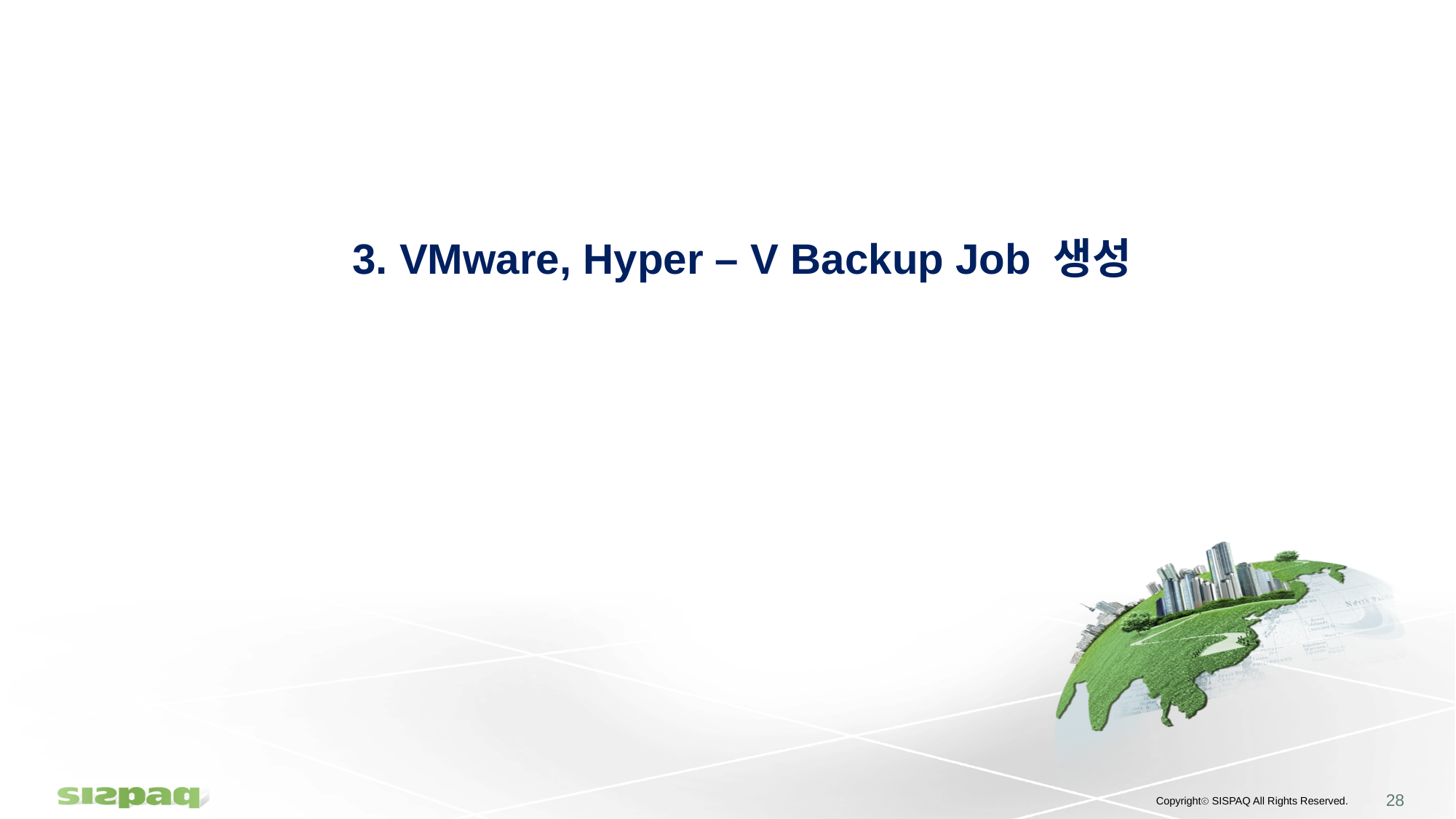

3. VMware, Hyper – V Backup Job 생성